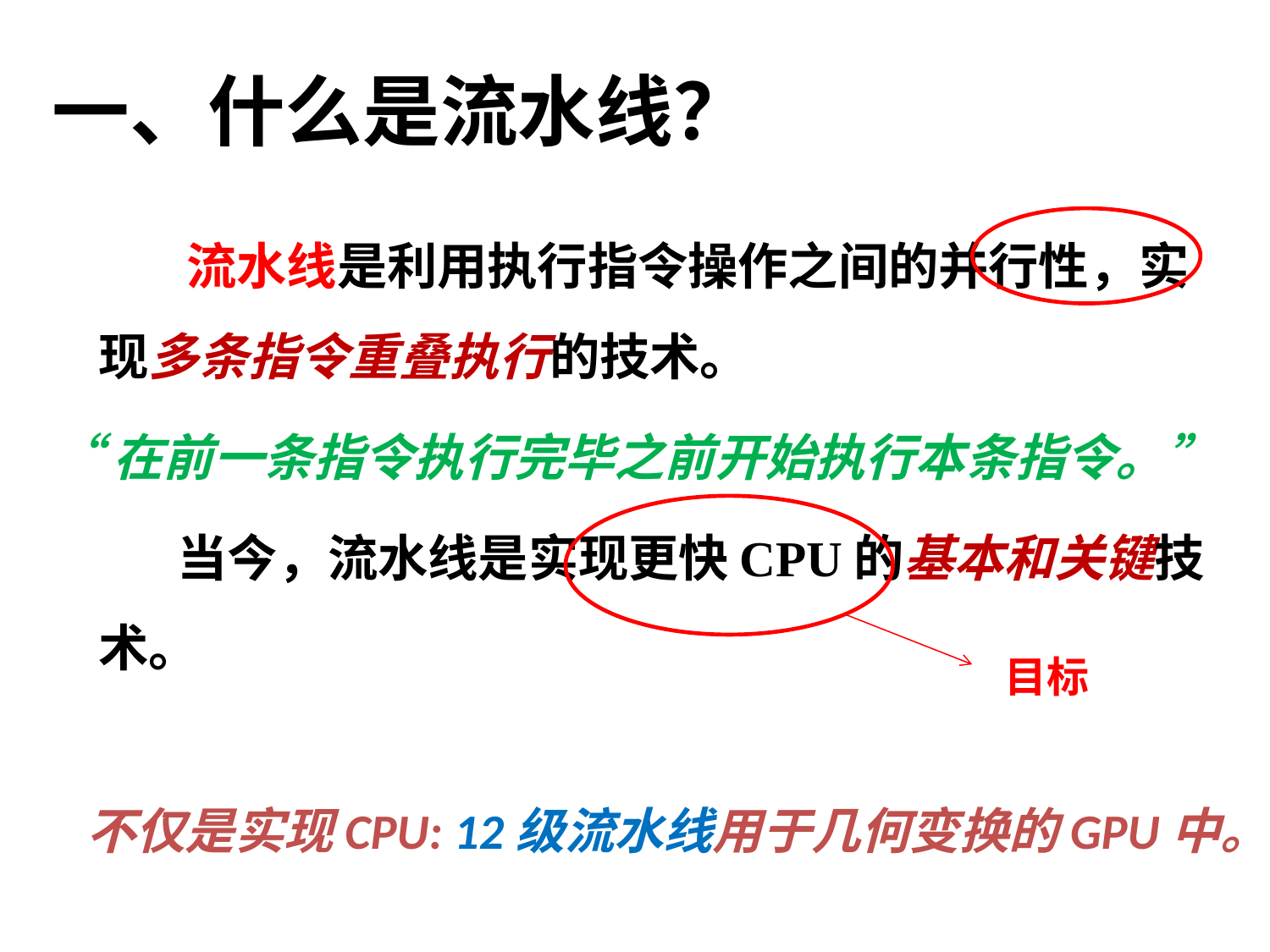

# 一、什么是流水线？
           流水线是利用执行指令操作之间的并行性，实现多条指令重叠执行的技术。
“在前一条指令执行完毕之前开始执行本条指令。”
          当今，流水线是实现更快CPU的基本和关键技术。

目标
不仅是实现CPU: 12级流水线用于几何变换的GPU中。
8